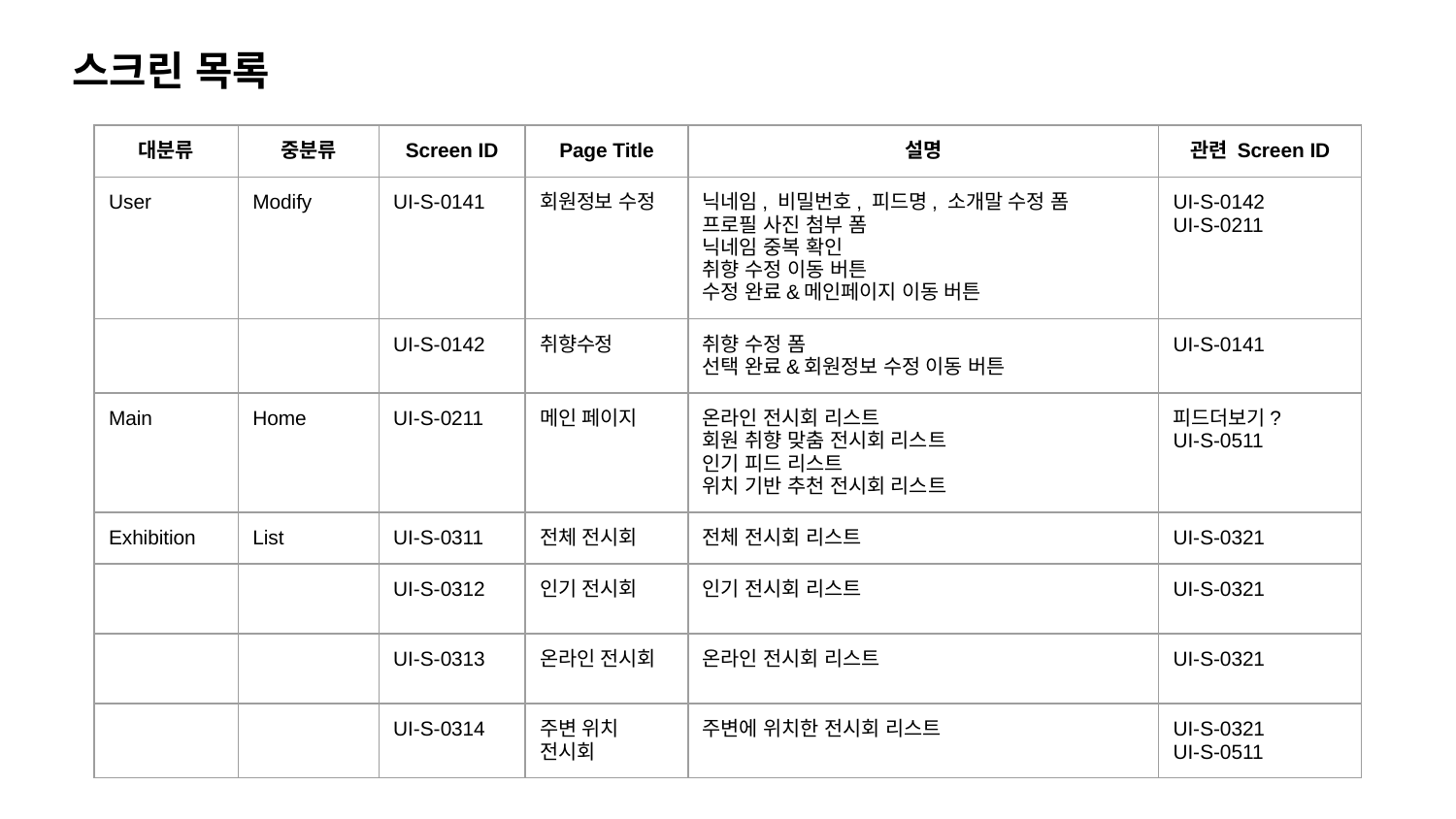

스크린 목록
| 대분류 | 중분류 | Screen ID | Page Title | 설명 | 관련 Screen ID |
| --- | --- | --- | --- | --- | --- |
| User | Modify | UI-S-0141 | 회원정보 수정 | 닉네임, 비밀번호, 피드명, 소개말 수정 폼 프로필 사진 첨부 폼 닉네임 중복 확인 취향 수정 이동 버튼 수정 완료&메인페이지 이동 버튼 | UI-S-0142 UI-S-0211 |
|  |  | UI-S-0142 | 취향수정 | 취향 수정 폼 선택 완료&회원정보 수정 이동 버튼 | UI-S-0141 |
| Main | Home | UI-S-0211 | 메인 페이지 | 온라인 전시회 리스트 회원 취향 맞춤 전시회 리스트 인기 피드 리스트 위치 기반 추천 전시회 리스트 | 피드더보기? UI-S-0511 |
| Exhibition | List | UI-S-0311 | 전체 전시회 | 전체 전시회 리스트 | UI-S-0321 |
|  |  | UI-S-0312 | 인기 전시회 | 인기 전시회 리스트 | UI-S-0321 |
|  |  | UI-S-0313 | 온라인 전시회 | 온라인 전시회 리스트 | UI-S-0321 |
|  |  | UI-S-0314 | 주변 위치 전시회 | 주변에 위치한 전시회 리스트 | UI-S-0321 UI-S-0511 |